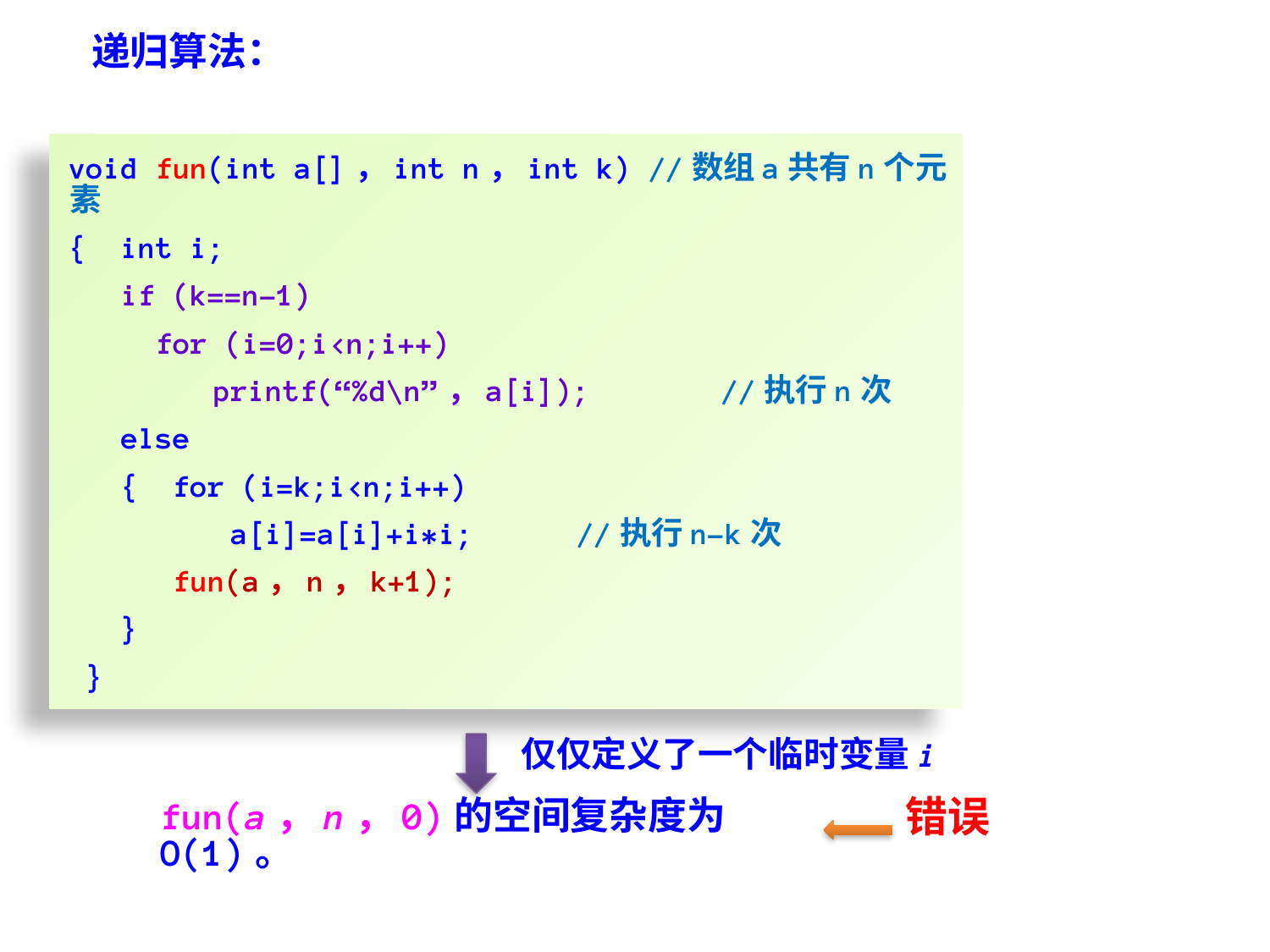

递归算法：
void fun(int a[]，int n，int k) //数组a共有n个元素
{  int i;
   if (k==n-1)
     for (i=0;i<n;i++)
	 printf(“%d\n”，a[i]);	 //执行n次
   else
   {  for (i=k;i<n;i++)
	  a[i]=a[i]+i*i;	//执行n-k次
      fun(a，n，k+1);
   }
 }

仅仅定义了一个临时变量i
fun(a，n，0)的空间复杂度为O(1)。
错误